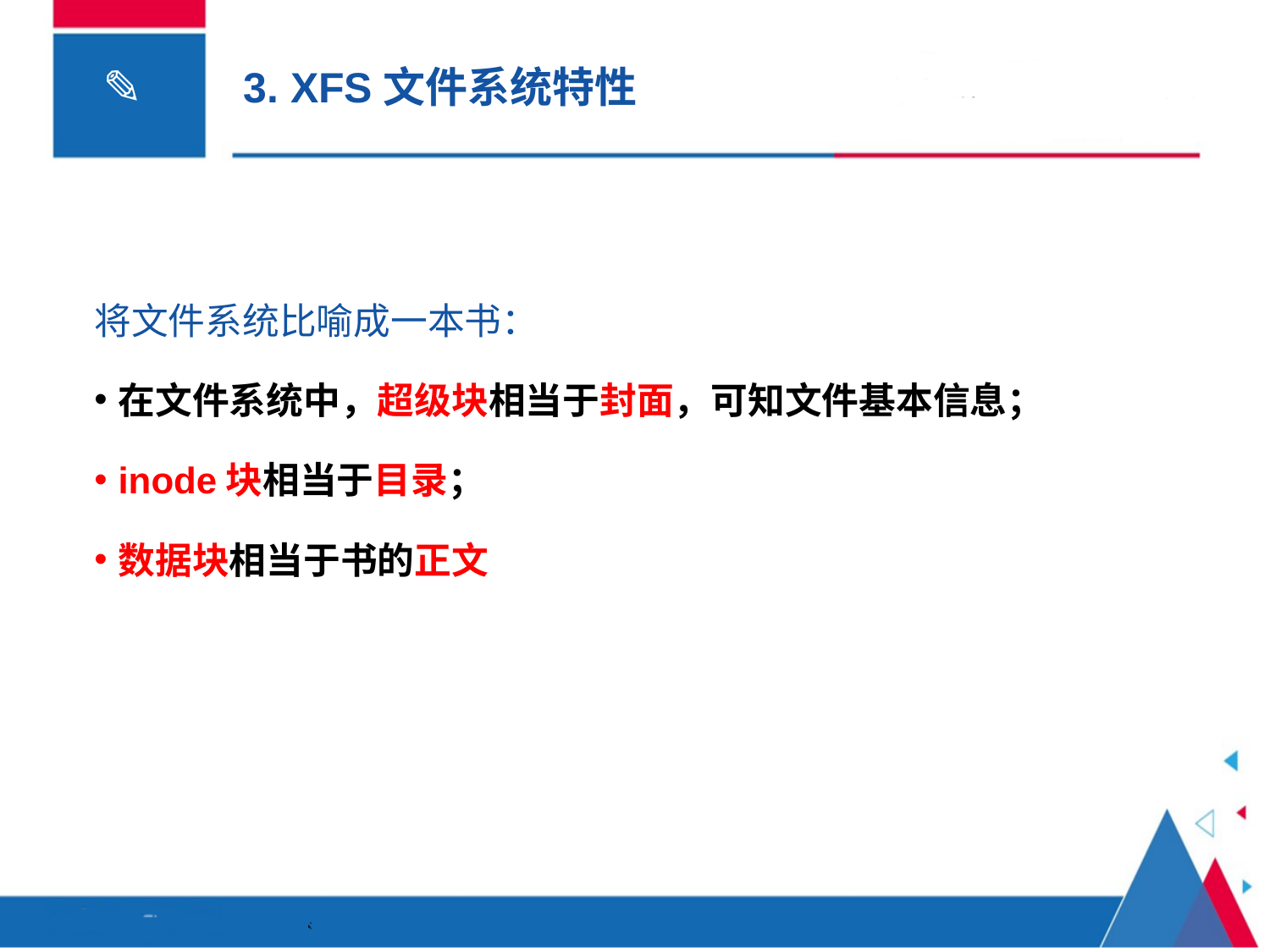

# 3. XFS文件系统特性
将文件系统比喻成一本书：
在文件系统中，超级块相当于封面，可知文件基本信息；
inode块相当于目录；
数据块相当于书的正文